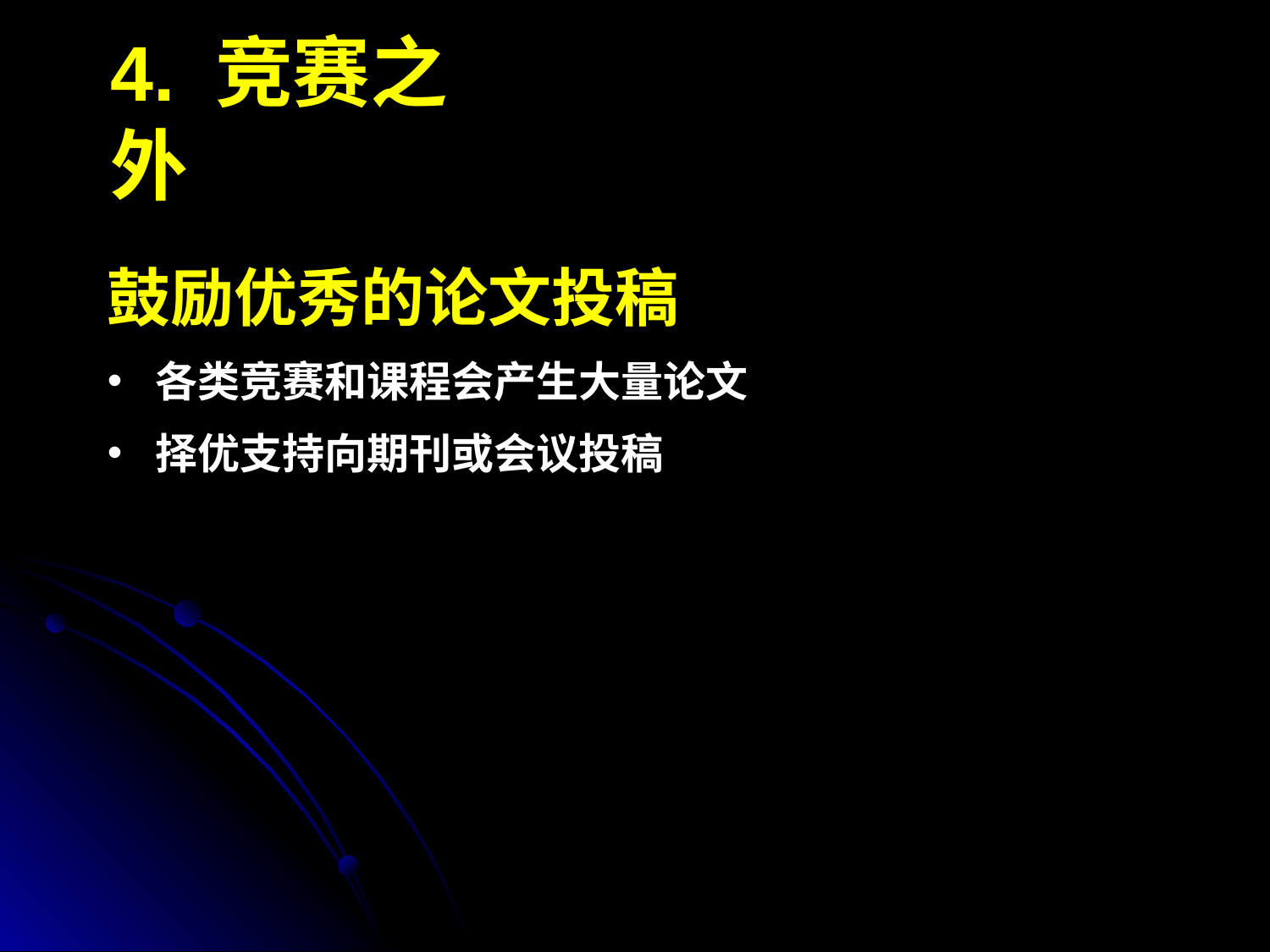

# 4. 竞赛之外
鼓励优秀的论文投稿
各类竞赛和课程会产生大量论文
择优支持向期刊或会议投稿